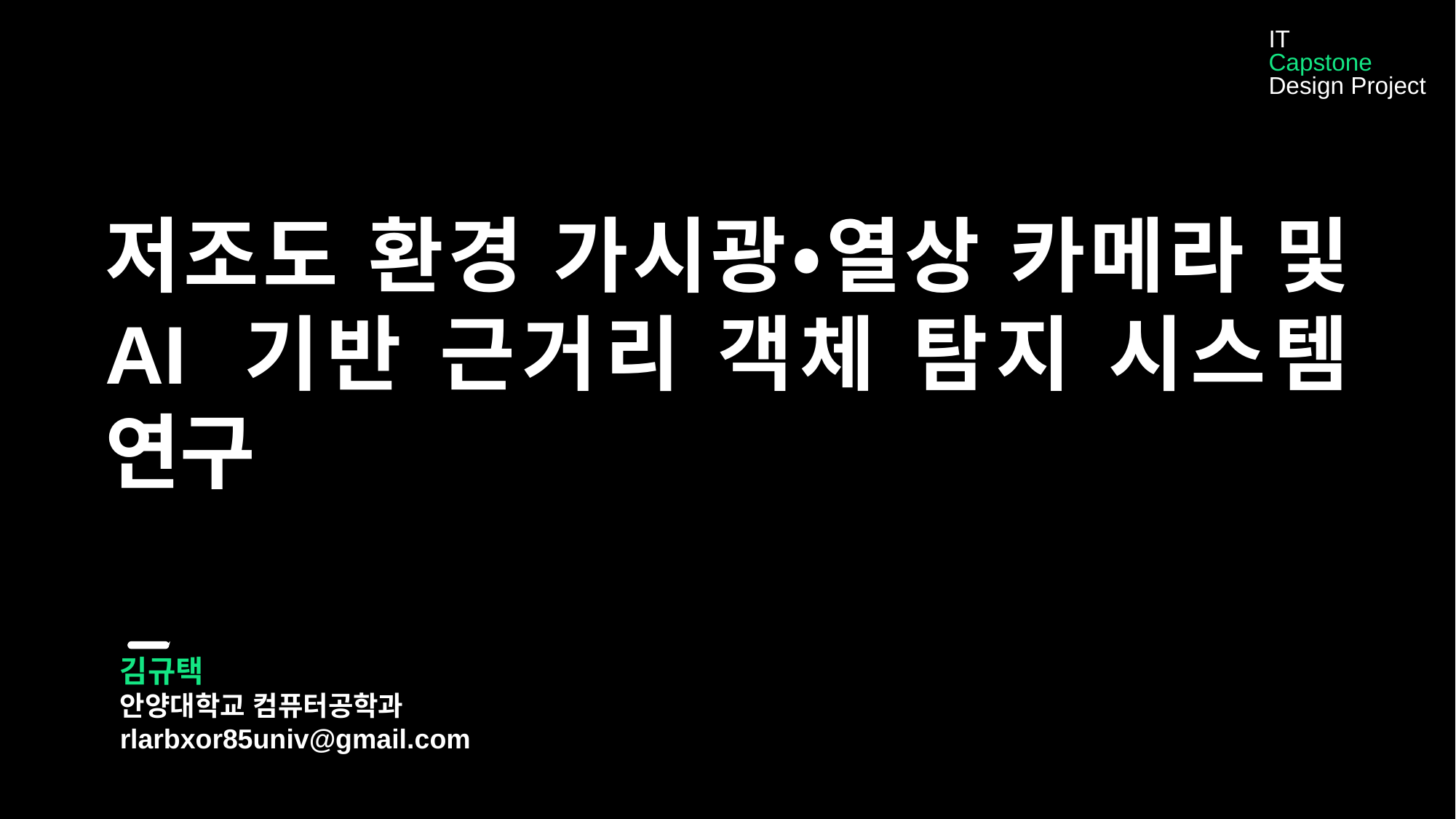

IT
Capstone
Design Project
저조도 환경 가시광•열상 카메라 및 AI 기반 근거리 객체 탐지 시스템 연구
김규택
안양대학교 컴퓨터공학과
rlarbxor85univ@gmail.com